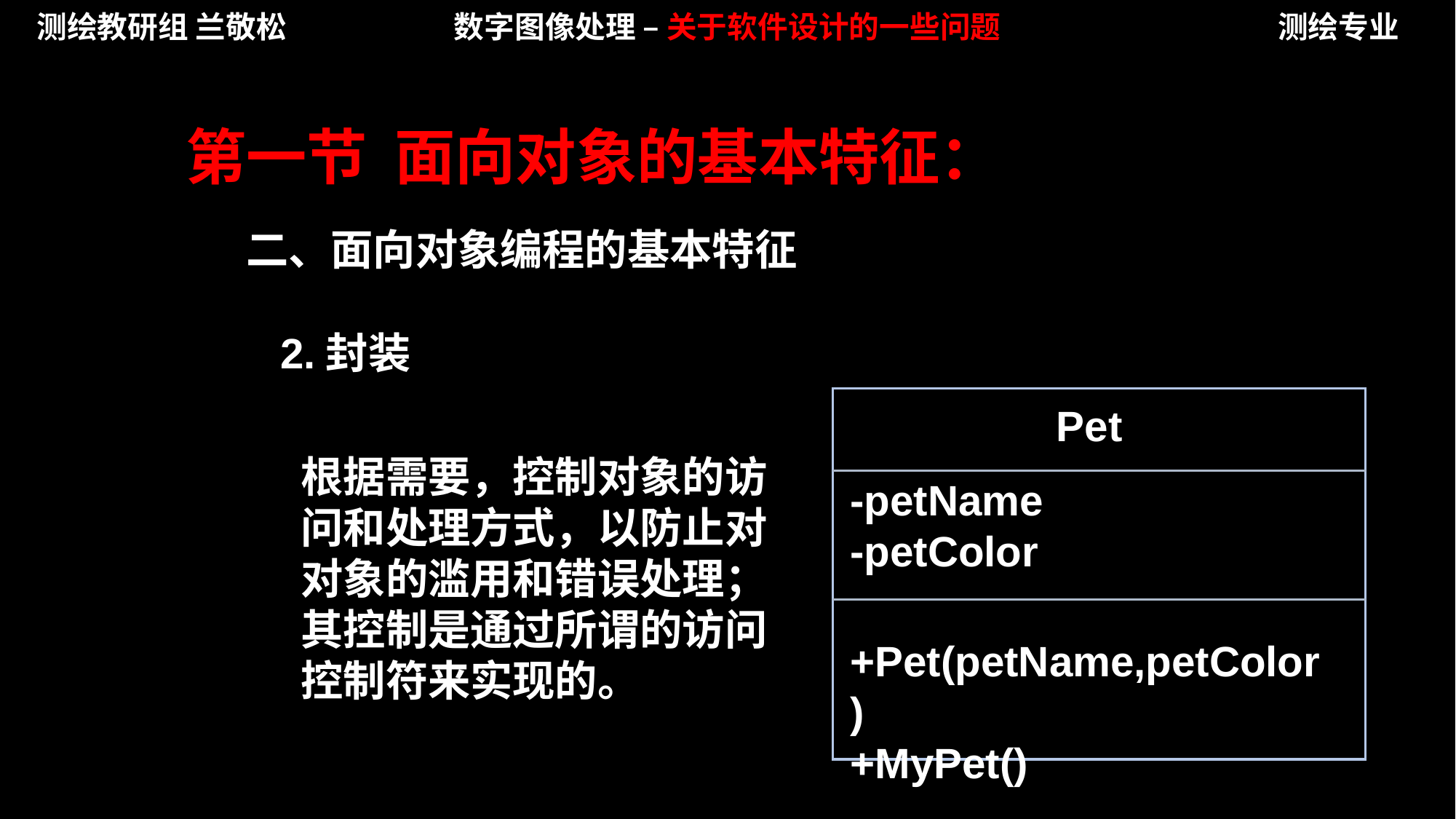

测绘教研组 兰敬松
数字图像处理 – 关于软件设计的一些问题
测绘专业
第一节  面向对象的基本特征：
二、面向对象编程的基本特征
2.封装

Pet
-petName
-petColor
+Pet(petName,petColor)
+MyPet()
根据需要，控制对象的访问和处理方式，以防止对对象的滥用和错误处理；其控制是通过所谓的访问控制符来实现的。